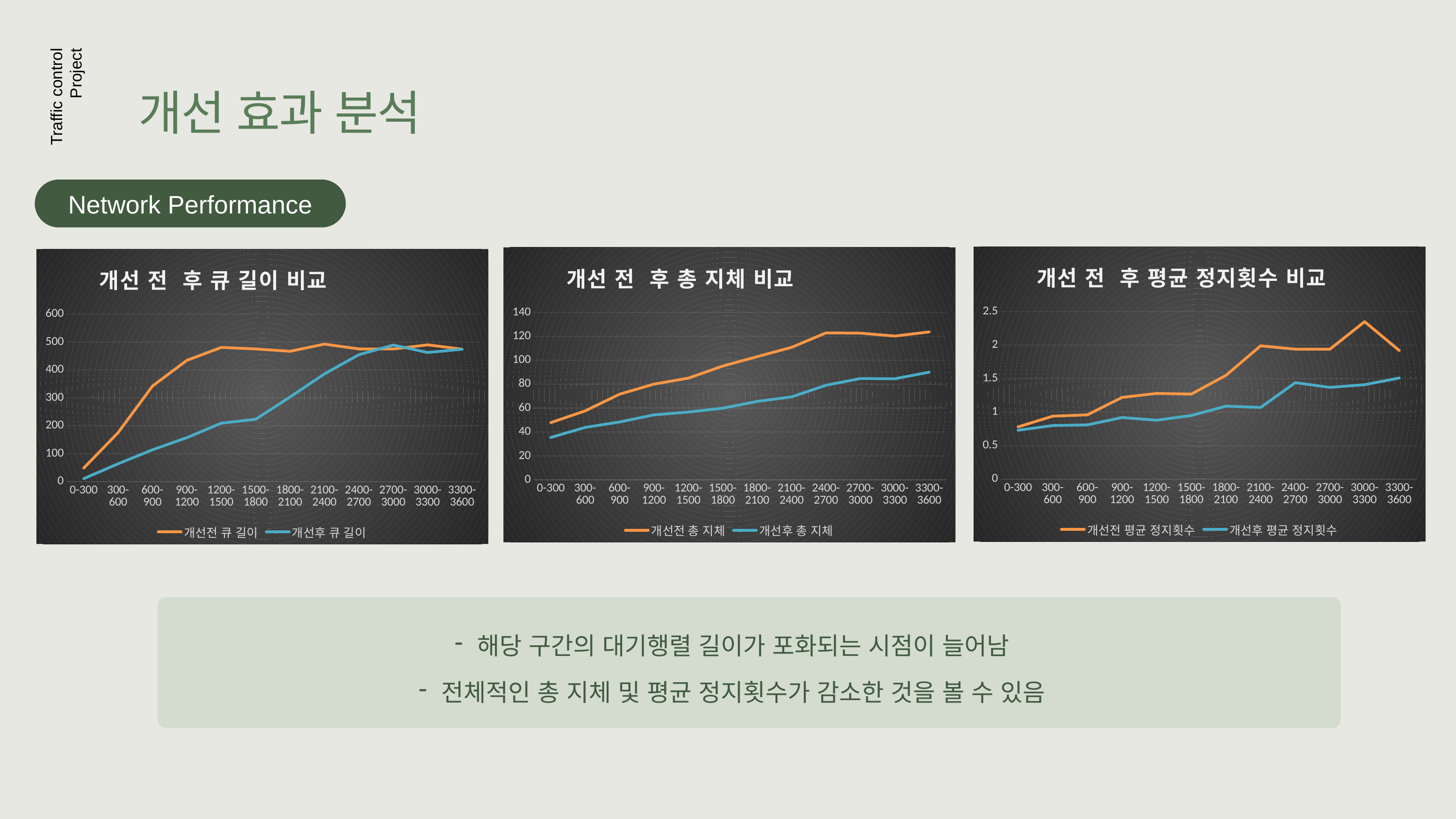

개선 효과 분석
Traffic control
Project
Network Performance

### Chart: 개선 전  후 평균 정지횟수 비교

| Category |  |  |
|---|---|---|
| 0-300 | 0.78 | 0.73 |
| 300-600 | 0.94 | 0.8 |
| 600-900 | 0.96 | 0.81 |
| 900-1200 | 1.22 | 0.92 |
| 1200-1500 | 1.28 | 0.88 |
| 1500-1800 | 1.27 | 0.95 |
| 1800-2100 | 1.55 | 1.09 |
| 2100-2400 | 1.99 | 1.07 |
| 2400-2700 | 1.94 | 1.44 |
| 2700-3000 | 1.94 | 1.37 |
| 3000-3300 | 2.35 | 1.41 |
| 3300-3600 | 1.92 | 1.51 |

### Chart: 개선 전  후 총 지체 비교

| Category |  |  |
|---|---|---|
| 0-300 | 47.83 | 35.44 |
| 300-600 | 57.62 | 43.81 |
| 600-900 | 71.61 | 48.34 |
| 900-1200 | 80.04 | 54.3 |
| 1200-1500 | 85.03 | 56.65 |
| 1500-1800 | 95.13 | 59.89 |
| 1800-2100 | 103.0 | 65.56 |
| 2100-2400 | 110.78 | 69.34 |
| 2400-2700 | 122.85 | 79.06 |
| 2700-3000 | 122.63 | 84.7 |
| 3000-3300 | 120.19 | 84.5 |
| 3300-3600 | 123.66 | 90.02 |

### Chart: 개선 전  후 큐 길이 비교

| Category |  |  |
|---|---|---|
| 0-300 | 48.28 | 10.54 |
| 300-600 | 175.34 | 63.82 |
| 600-900 | 342.29 | 113.88 |
| 900-1200 | 434.38 | 157.41 |
| 1200-1500 | 480.72 | 209.19 |
| 1500-1800 | 475.1 | 223.3 |
| 1800-2100 | 466.82 | 303.12 |
| 2100-2400 | 492.51 | 385.85 |
| 2400-2700 | 475.23 | 454.58 |
| 2700-3000 | 474.99 | 489.08 |
| 3000-3300 | 489.94 | 462.51 |
| 3300-3600 | 474.4 | 474.04 |
해당 구간의 대기행렬 길이가 포화되는 시점이 늘어남
전체적인 총 지체 및 평균 정지횟수가 감소한 것을 볼 수 있음